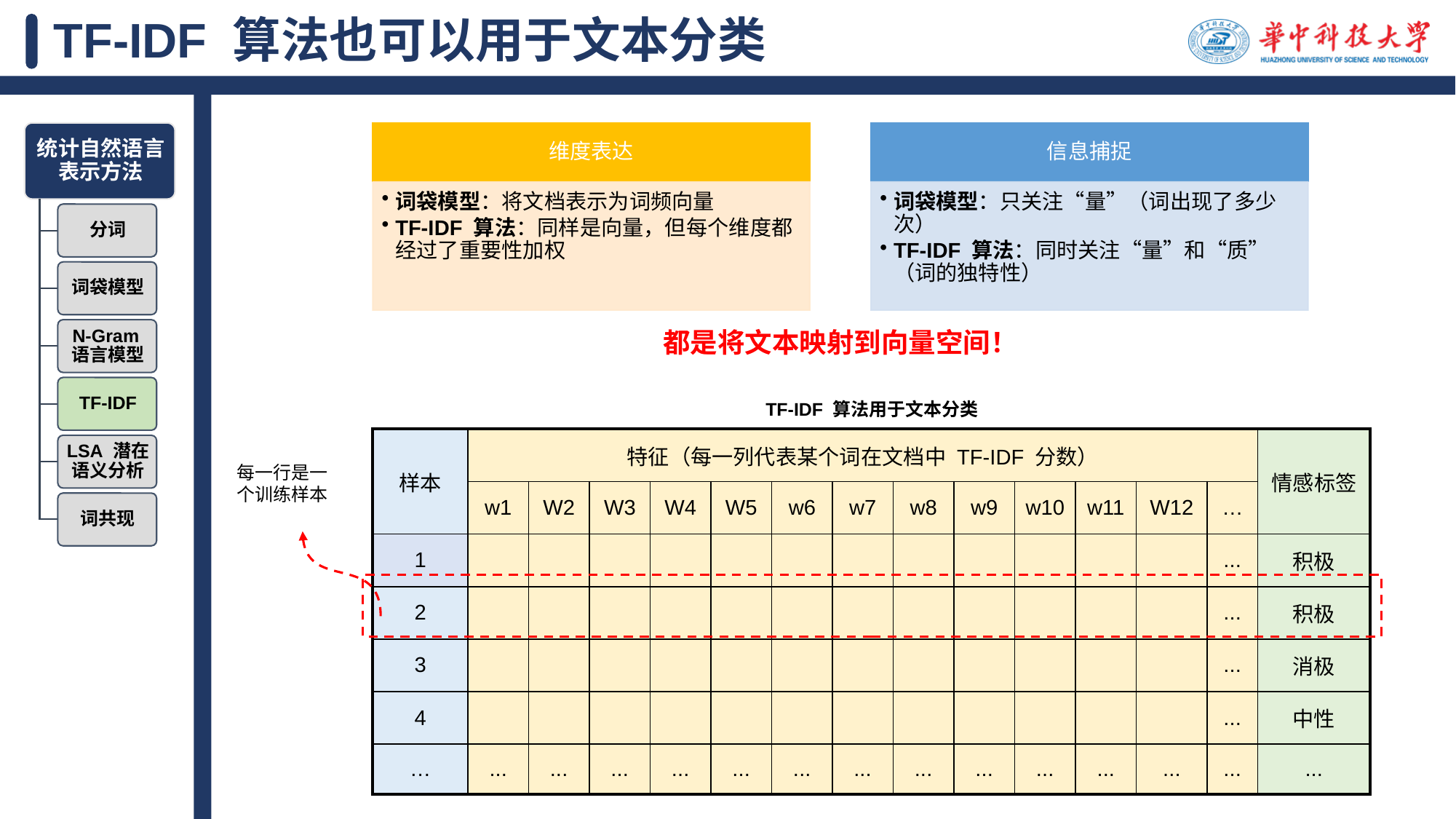

# TF-IDF 算法也可以用于文本分类
统计自然语言表示方法
分词
词袋模型
N-Gram语言模型
TF-IDF
LSA 潜在语义分析
词共现
维度表达
词袋模型：将文档表示为词频向量
TF-IDF 算法：同样是向量，但每个维度都经过了重要性加权
信息捕捉
词袋模型：只关注“量”（词出现了多少次）
TF-IDF 算法：同时关注“量”和“质”（词的独特性）
都是将文本映射到向量空间！
TF-IDF 算法用于文本分类
| 样本 | 特征（每一列代表某个词在文档中 TF-IDF 分数） |  |  |  |  |  |  |  |  |  |  |  |  | 情感标签 |
| --- | --- | --- | --- | --- | --- | --- | --- | --- | --- | --- | --- | --- | --- | --- |
|  | w1 | W2 | W3 | W4 | W5 | w6 | w7 | w8 | w9 | w10 | w11 | W12 | … |  |
| 1 |  |  |  |  |  |  |  |  |  |  |  |  | ... | 积极 |
| 2 |  |  |  |  |  |  |  |  |  |  |  |  | ... | 积极 |
| 3 |  |  |  |  |  |  |  |  |  |  |  |  | ... | 消极 |
| 4 |  |  |  |  |  |  |  |  |  |  |  |  | ... | 中性 |
| … | ... | ... | ... | ... | ... | ... | ... | ... | ... | ... | ... | ... | ... | ... |
每一行是一个训练样本